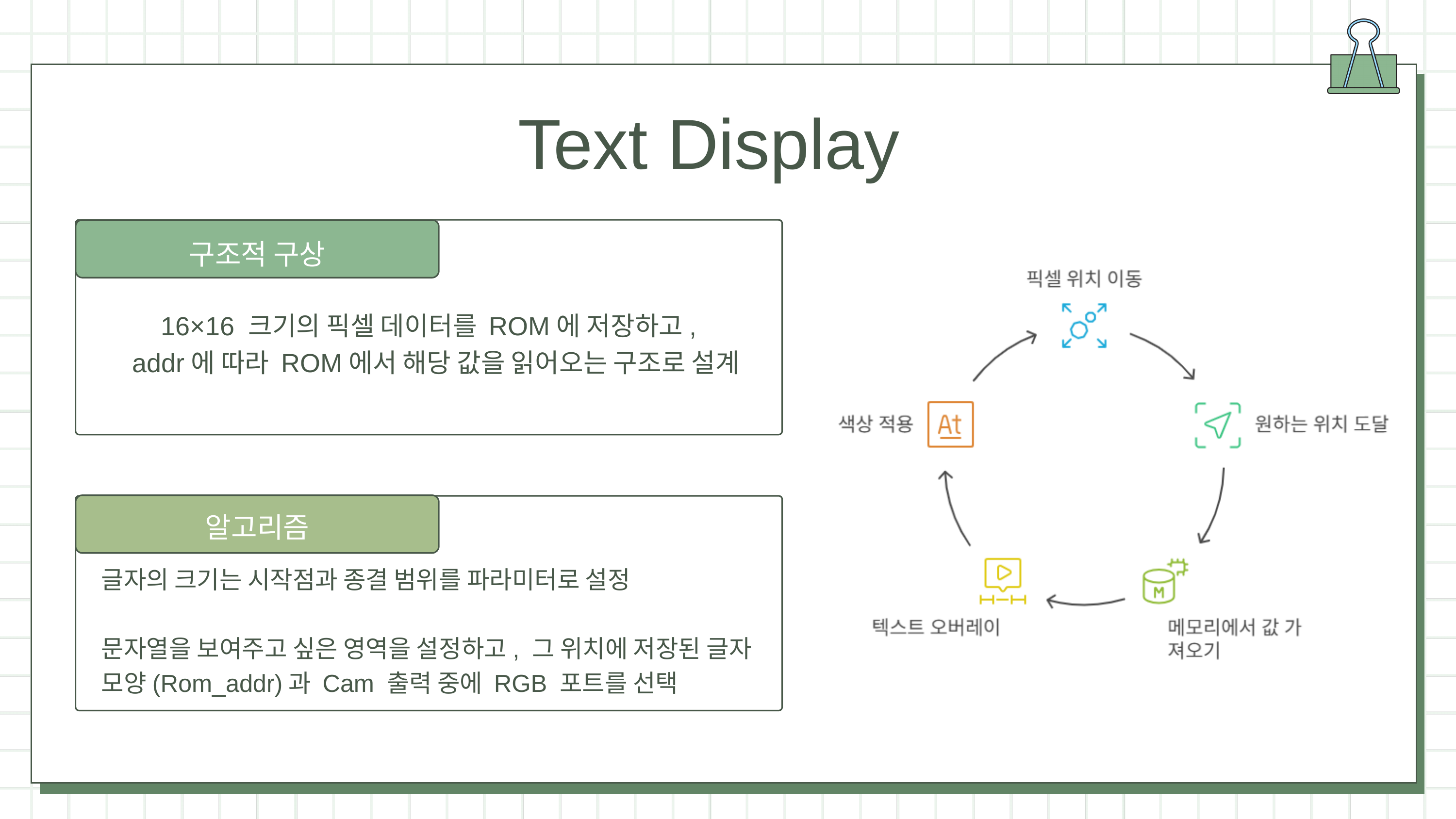

Text Display

구조적 구상

16×16 크기의 픽셀 데이터를 ROM에 저장하고,
addr에 따라 ROM에서 해당 값을 읽어오는 구조로 설계

알고리즘

글자의 크기는 시작점과 종결 범위를 파라미터로 설정

문자열을 보여주고 싶은 영역을 설정하고, 그 위치에 저장된 글자 모양(Rom_addr)과 Cam 출력 중에 RGB 포트를 선택